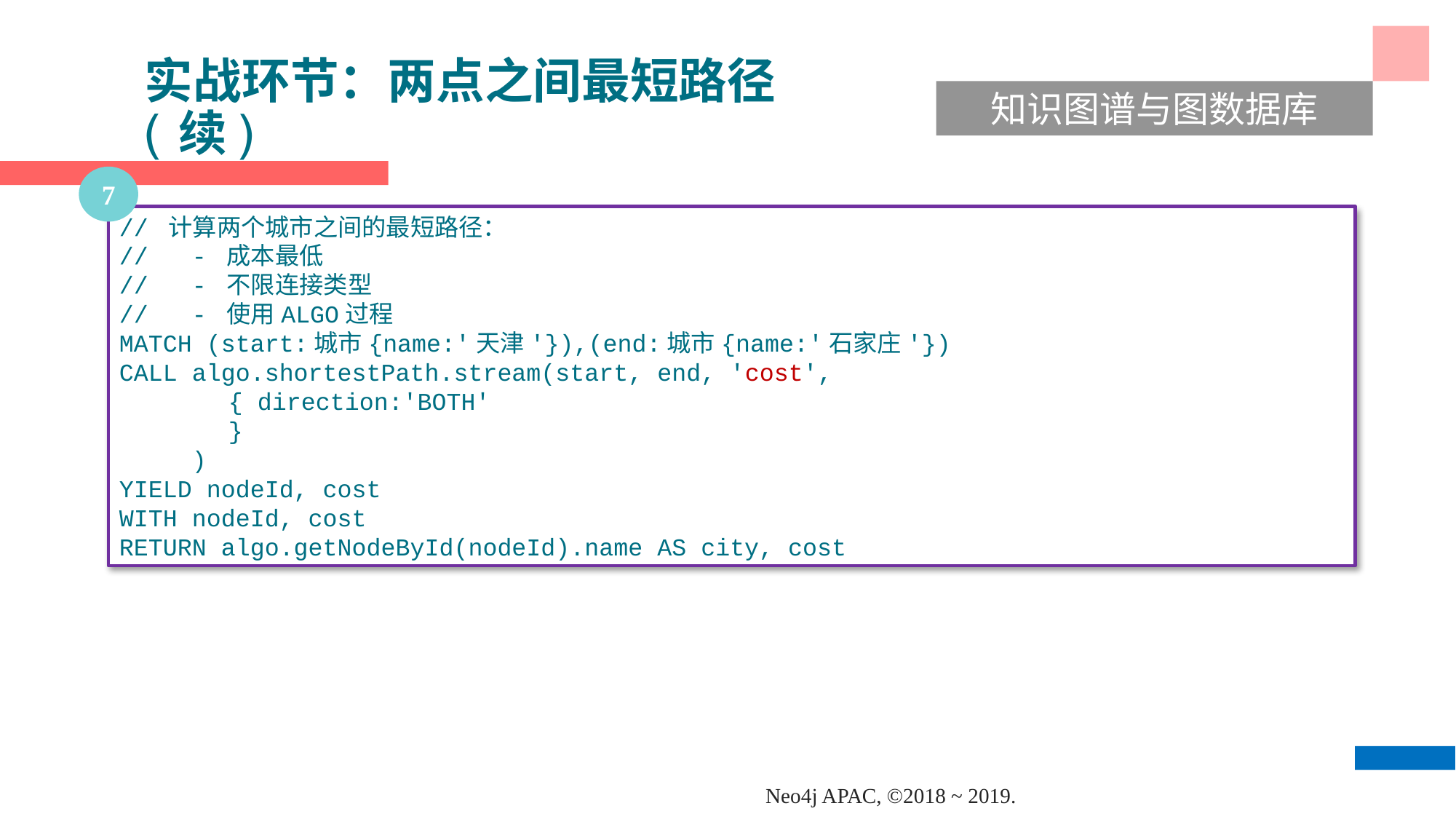

实战环节：两点之间最短路径(续)
知识图谱与图数据库
7
// 计算两个城市之间的最短路径：
//   - 成本最低
//   - 不限连接类型
//   - 使用ALGO过程
MATCH (start:城市{name:'天津'}),(end:城市{name:'石家庄'})
CALL algo.shortestPath.stream(start, end, 'cost',
	{ direction:'BOTH'
     	}
     )
YIELD nodeId, cost
WITH nodeId, cost
RETURN algo.getNodeById(nodeId).name AS city, cost